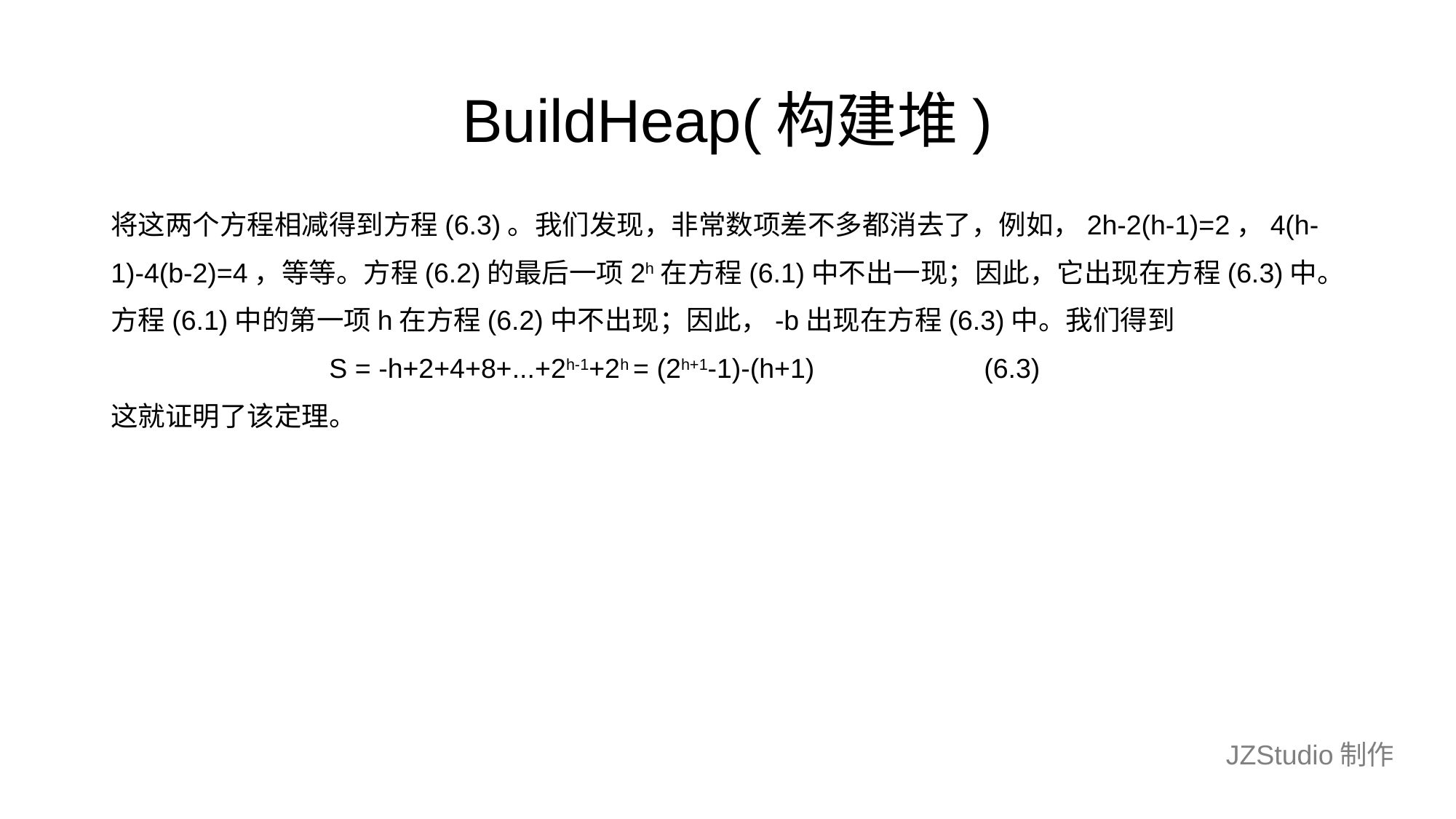

# BuildHeap(构建堆)
将这两个方程相减得到方程(6.3)。我们发现，非常数项差不多都消去了，例如，2h-2(h-1)=2，4(h-
1)-4(b-2)=4，等等。方程(6.2)的最后一项2h在方程(6.1)中不出一现；因此，它出现在方程(6.3)中。
方程(6.1)中的第一项h在方程(6.2)中不出现；因此，-b出现在方程(6.3)中。我们得到
		S = -h+2+4+8+...+2h-1+2h = (2h+1-1)-(h+1)		(6.3)
这就证明了该定理。